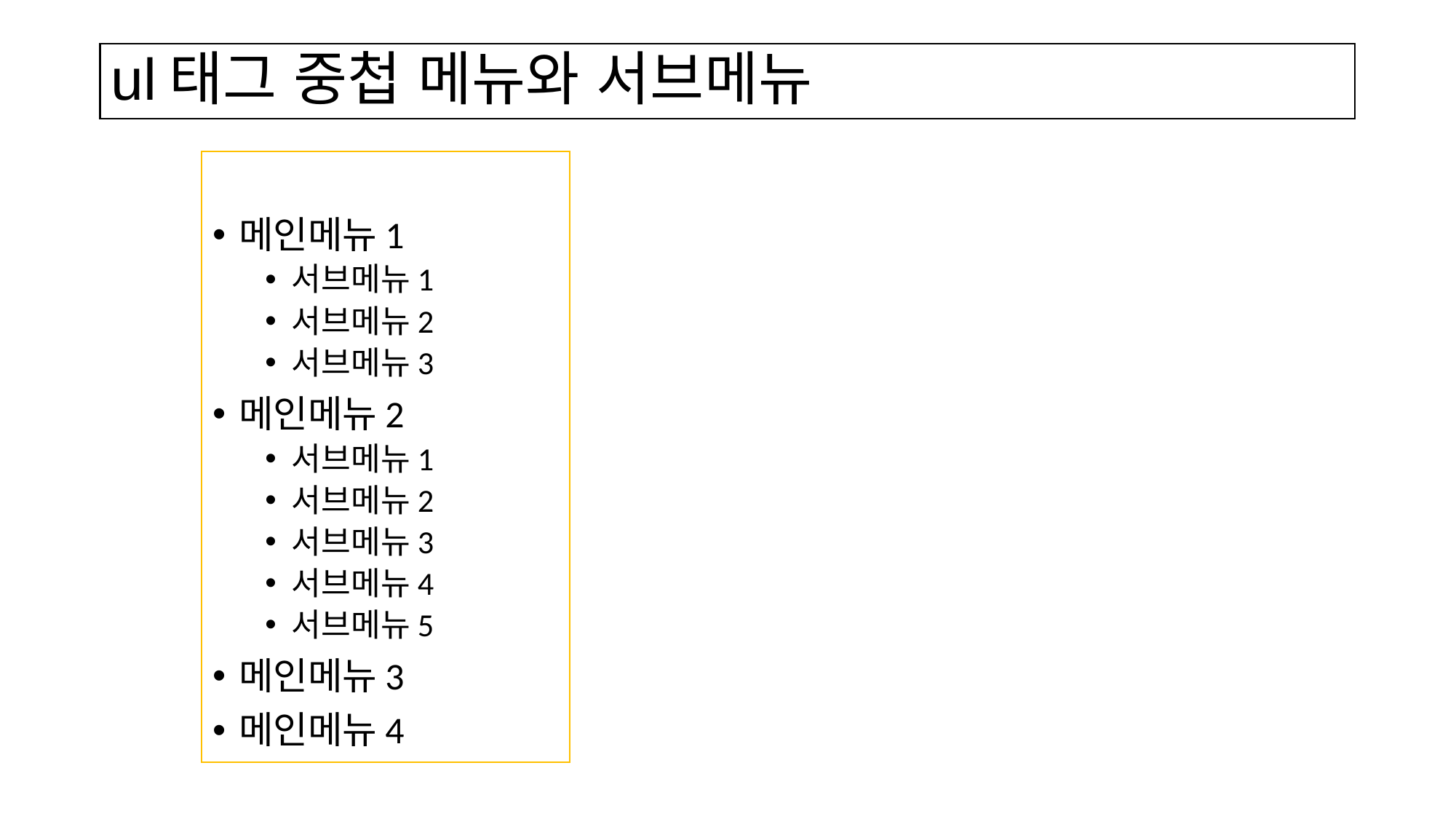

# ul태그 중첩 메뉴와 서브메뉴

메인메뉴1
서브메뉴1
서브메뉴2
서브메뉴3
메인메뉴2
서브메뉴1
서브메뉴2
서브메뉴3
서브메뉴4
서브메뉴5
메인메뉴3
메인메뉴4